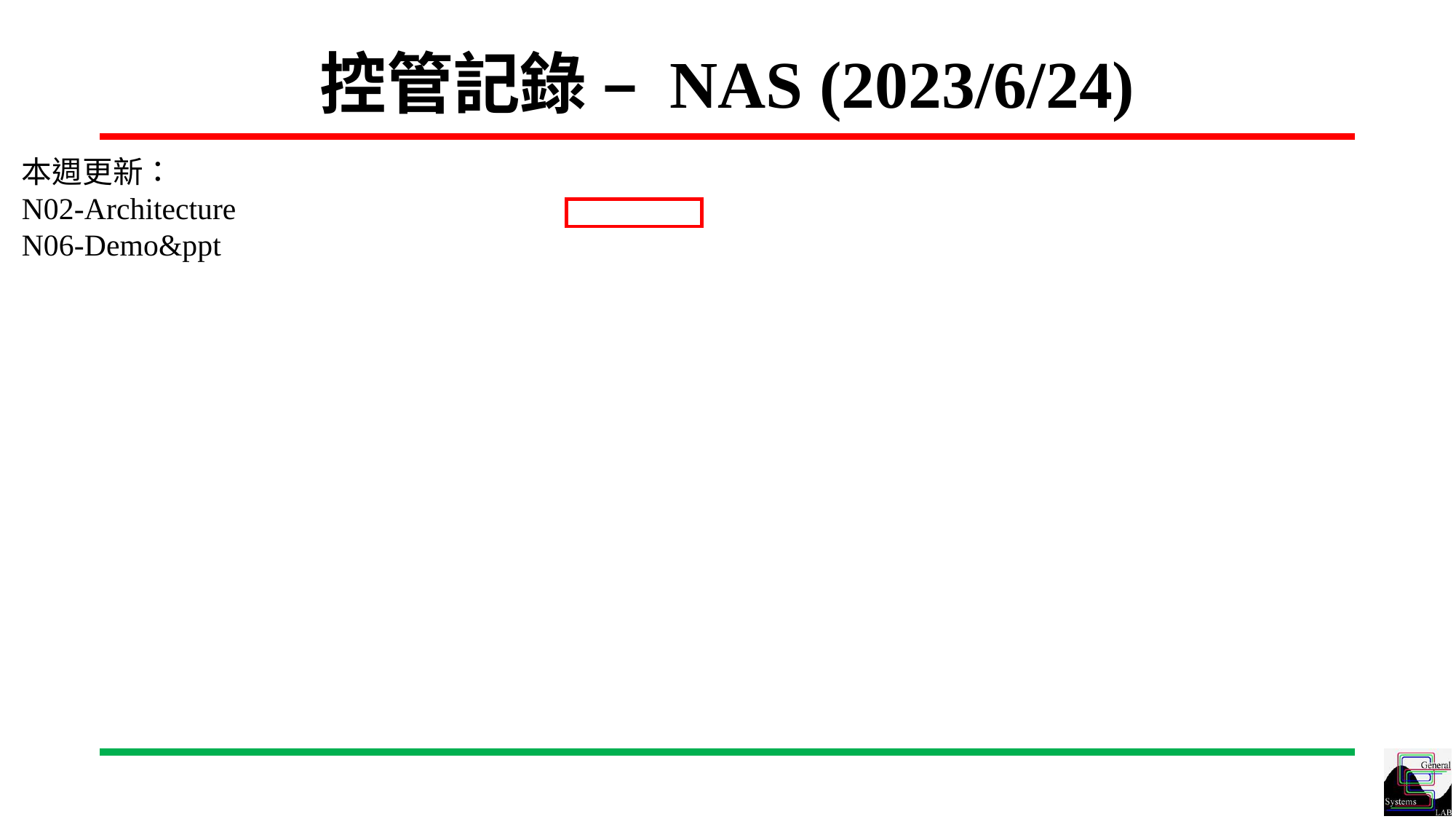

# 控管記錄 – NAS (2023/6/24)
本週更新：
N02-Architecture
N06-Demo&ppt